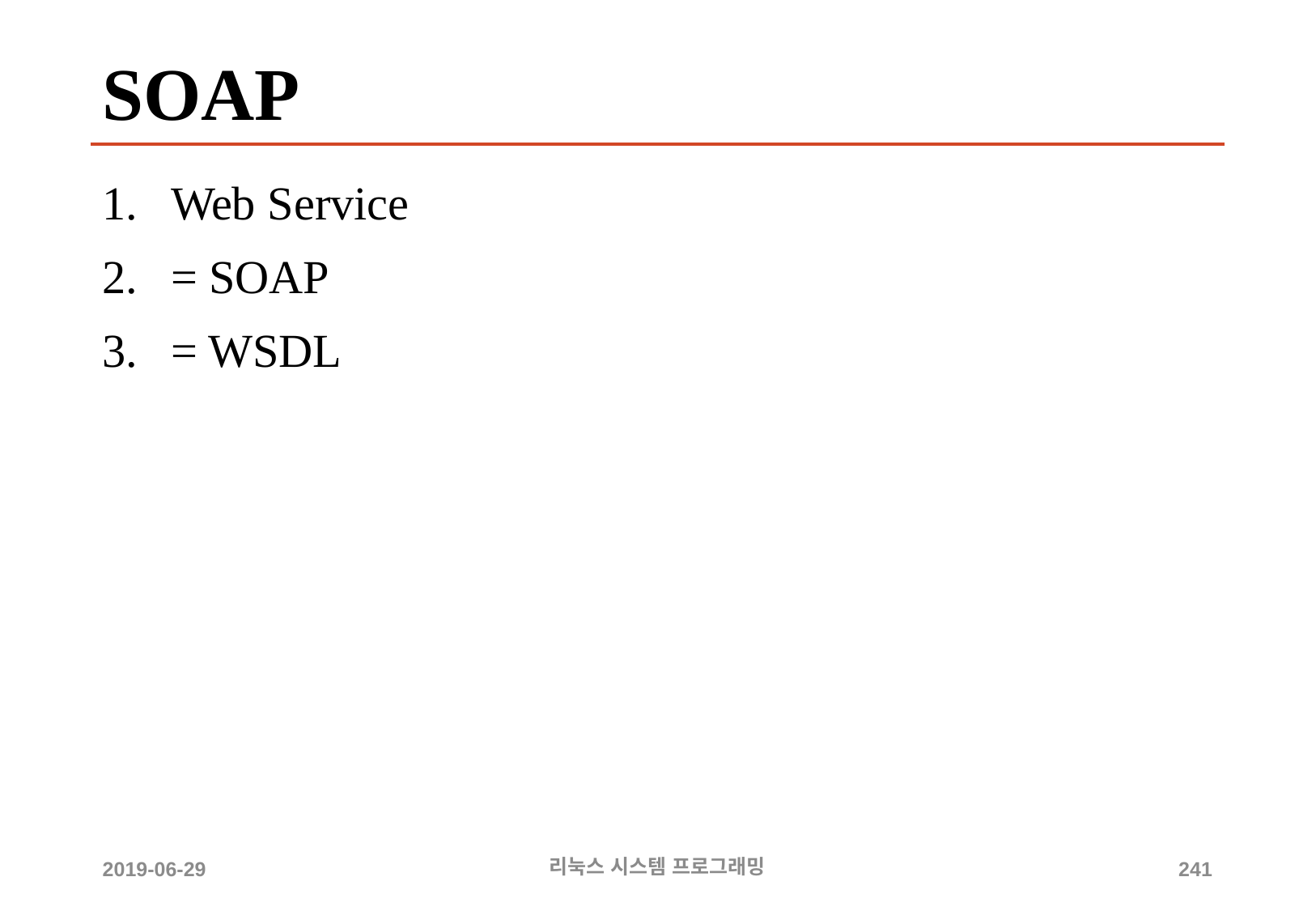

# SOAP
Web Service
= SOAP
= WSDL
2019-06-29
리눅스 시스템 프로그래밍
241